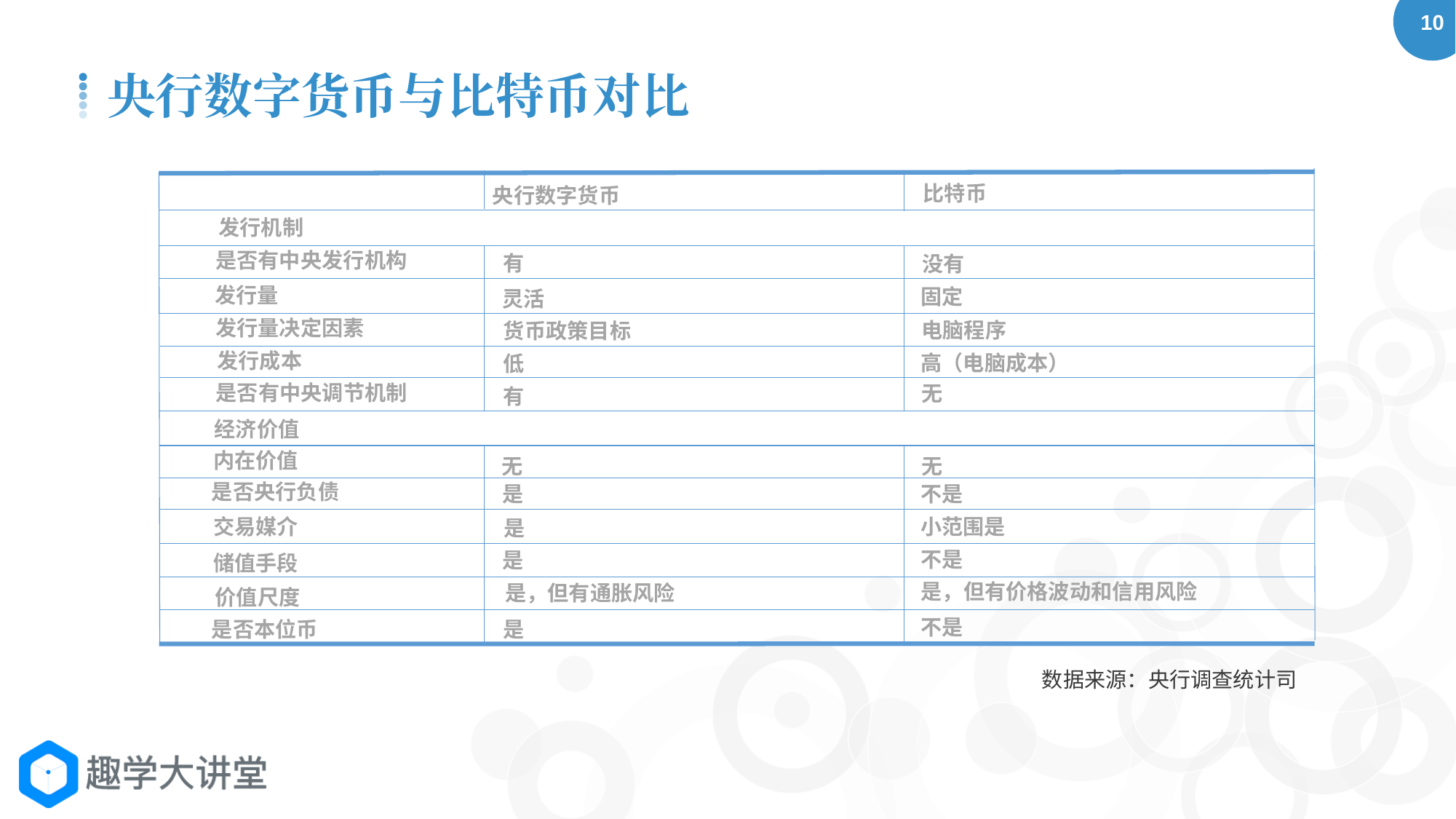

央行数字货币与比特币对比
比特币
央行数字货币
发行机制
是否有中央发行机构
有
没有
发行量
固定
灵活
发行量决定因素
电脑程序
货币政策目标
发行成本
高（电脑成本）
低
是否有中央调节机制
无
有
经济价值
内在价值
无
无
是否央行负债
是
不是
小范围是
交易媒介
是
不是
是
储值手段
是，但有价格波动和信用风险
是，但有通胀风险
价值尺度
不是
是否本位币
是
数据来源：央行调查统计司